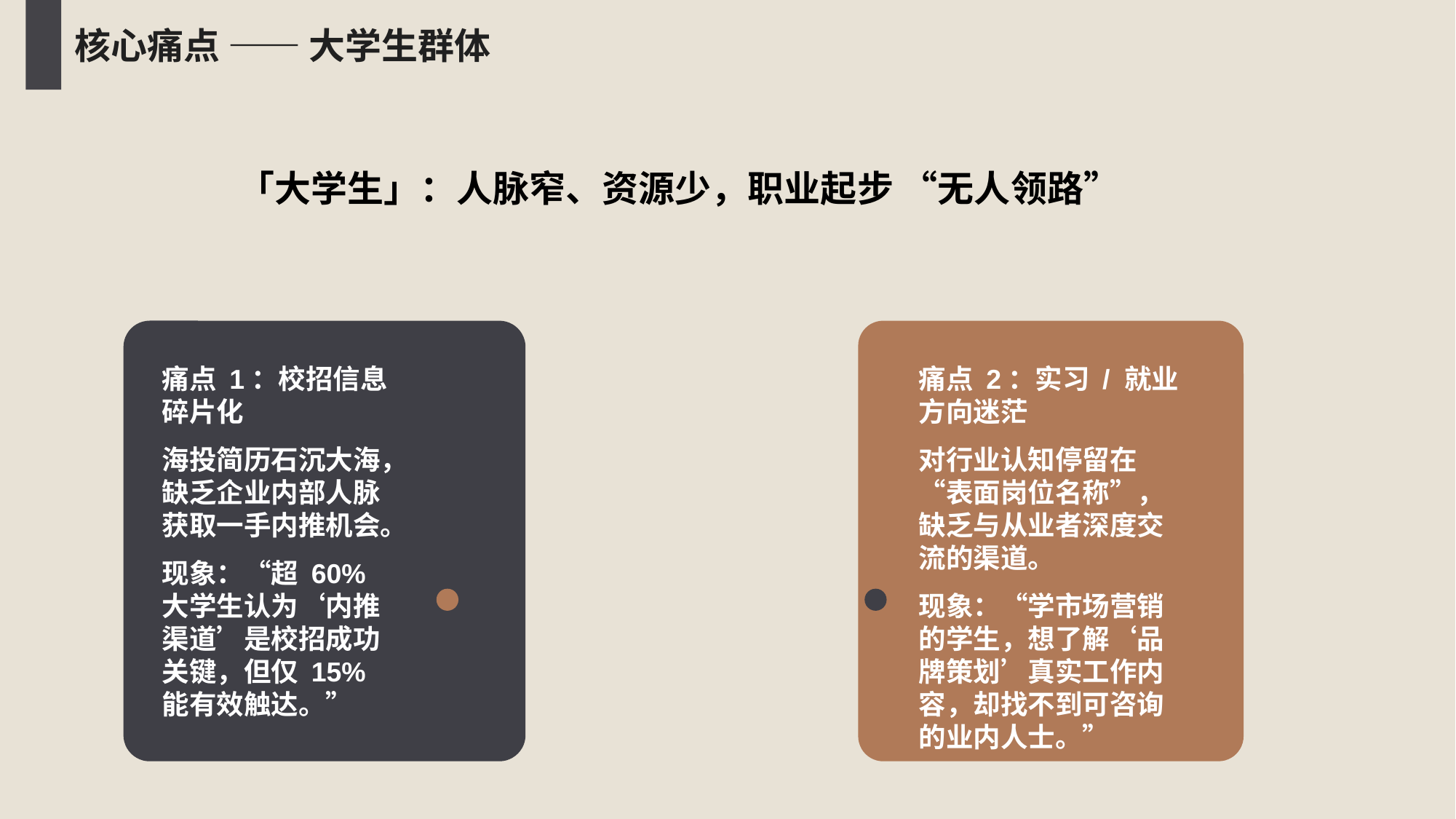

核心痛点 —— 大学生群体
「大学生」：人脉窄、资源少，职业起步 “无人领路”

痛点 2：实习 / 就业方向迷茫
对行业认知停留在 “表面岗位名称”，缺乏与从业者深度交流的渠道。
现象：“学市场营销的学生，想了解‘品牌策划’真实工作内容，却找不到可咨询的业内人士。”
痛点 1：校招信息碎片化
海投简历石沉大海，缺乏企业内部人脉获取一手内推机会。
现象：“超 60% 大学生认为‘内推渠道’是校招成功关键，但仅 15% 能有效触达。”